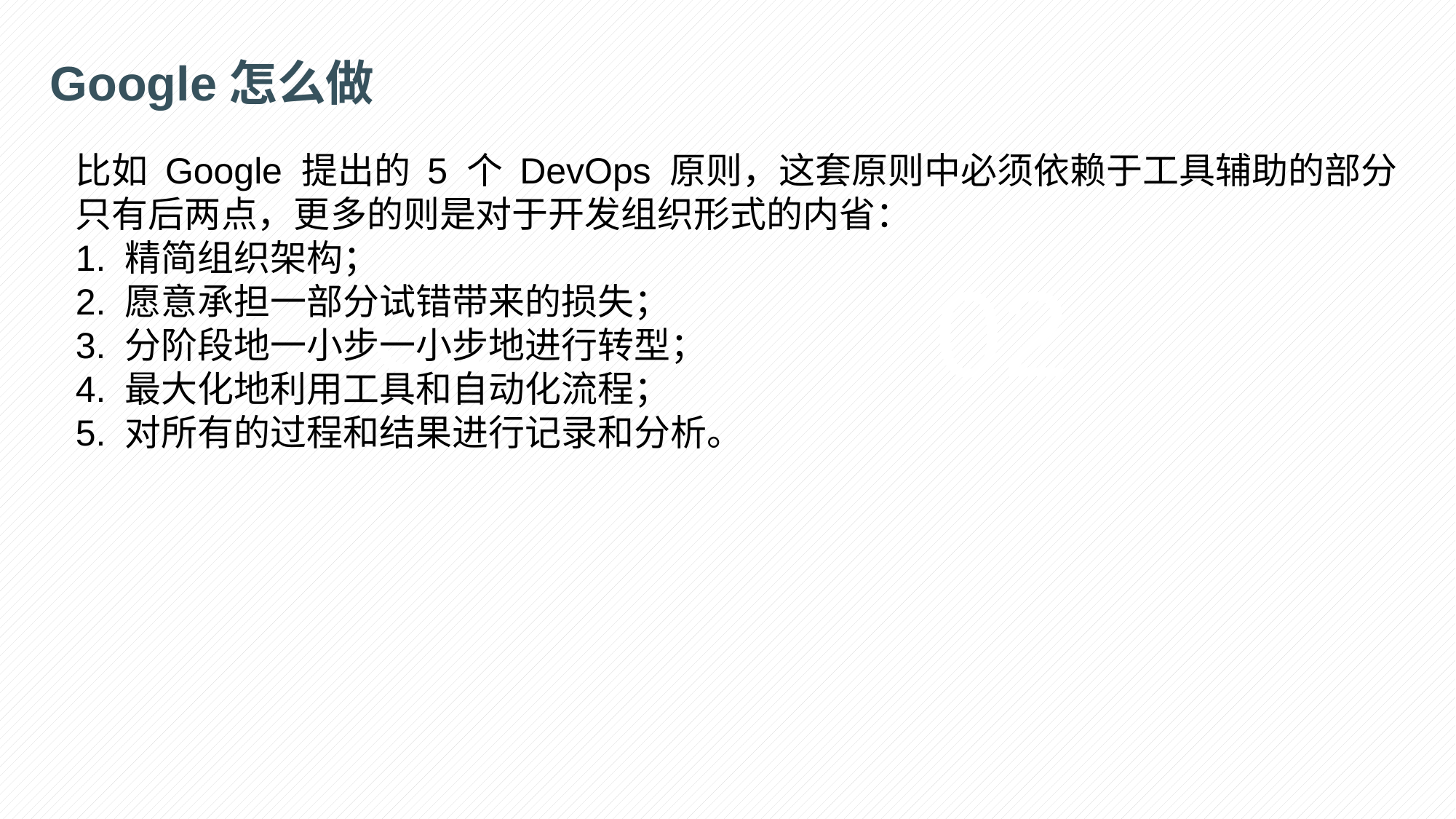

Google怎么做
比如 Google 提出的 5 个 DevOps 原则，这套原则中必须依赖于工具辅助的部分
只有后两点，更多的则是对于开发组织形式的内省：
1. 精简组织架构；
2. 愿意承担一部分试错带来的损失；
3. 分阶段地一小步一小步地进行转型；
4. 最大化地利用工具和自动化流程；
5. 对所有的过程和结果进行记录和分析。
01
02